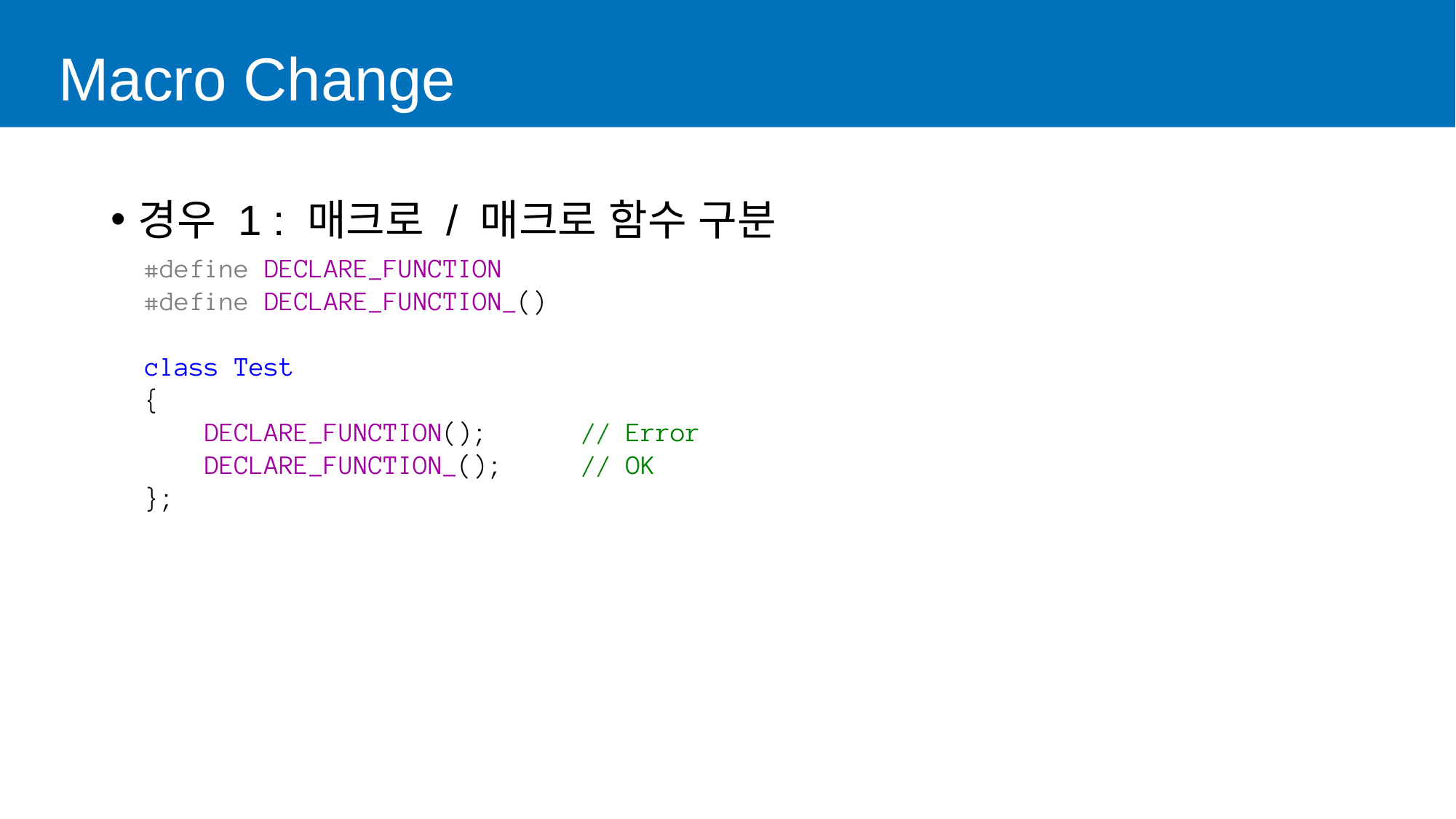

# Macro Change
경우 1 : 매크로 / 매크로 함수 구분
#define DECLARE_FUNCTION
#define DECLARE_FUNCTION_()

class Test
{
    DECLARE_FUNCTION();	// Error
    DECLARE_FUNCTION_();	// OK
};